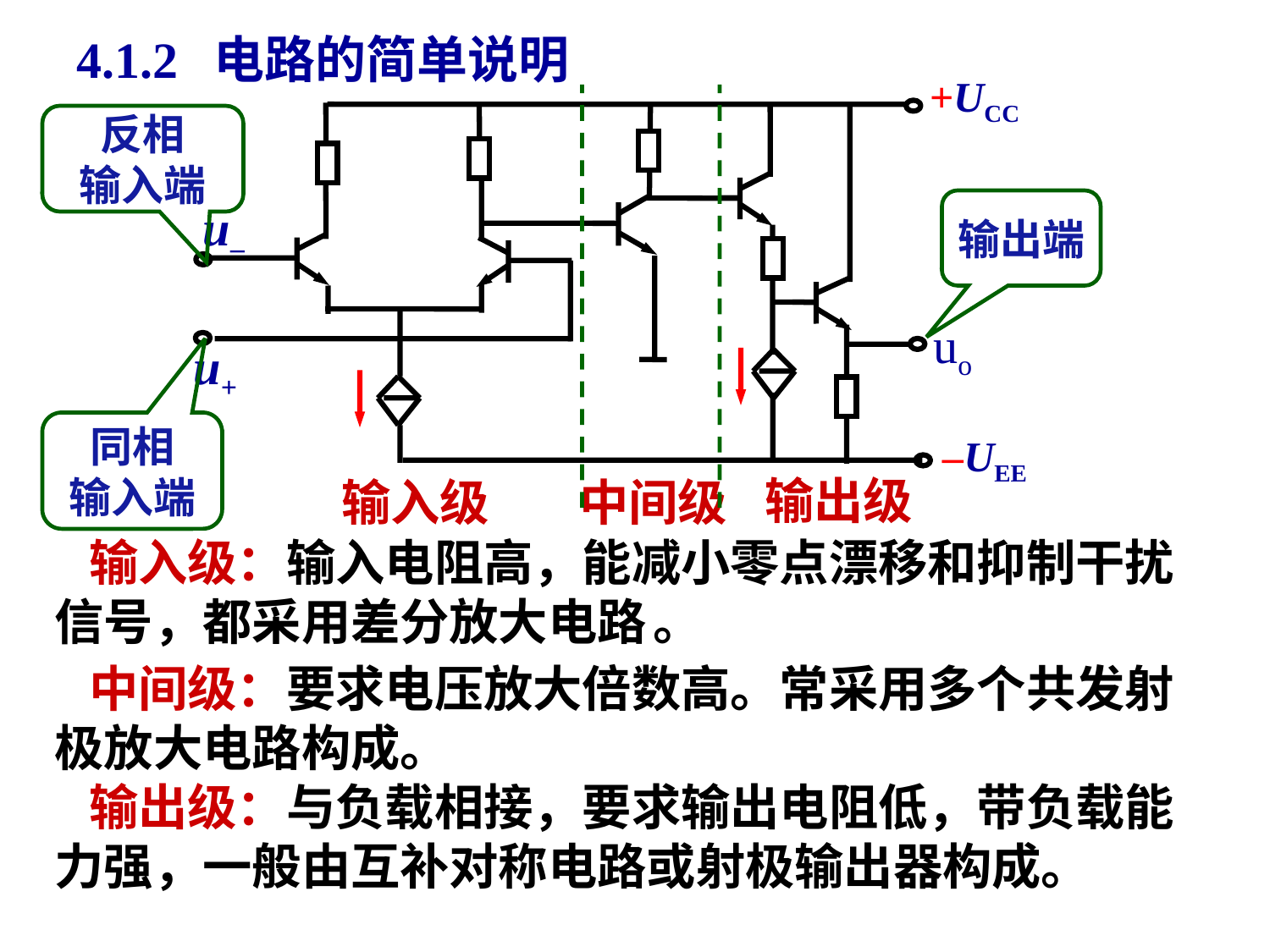

# 4.1.2  电路的简单说明
+UCC

u–
u+

uo

–UEE

反相
输入端
输出端
同相
输入端
输出级
输入级
中间级
  输入级：输入电阻高，能减小零点漂移和抑制干扰信号，都采用差分放大电路 。
  中间级：要求电压放大倍数高。常采用多个共发射极放大电路构成。
  输出级：与负载相接，要求输出电阻低，带负载能力强，一般由互补对称电路或射极输出器构成。